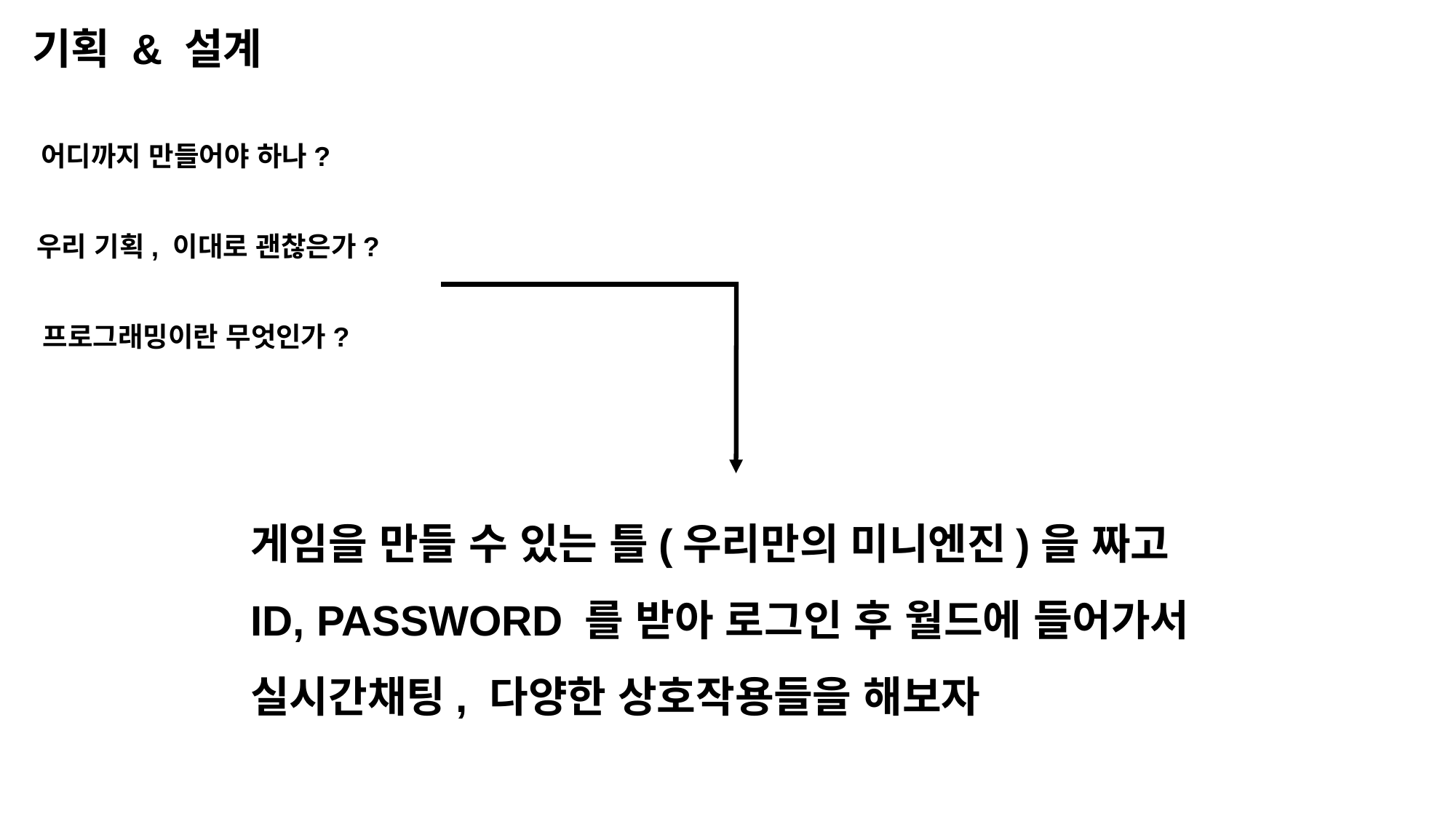

기획 & 설계
어디까지 만들어야 하나?
우리 기획, 이대로 괜찮은가?
프로그래밍이란 무엇인가?
게임을 만들 수 있는 틀(우리만의 미니엔진)을 짜고
ID, PASSWORD 를 받아 로그인 후 월드에 들어가서
실시간채팅, 다양한 상호작용들을 해보자